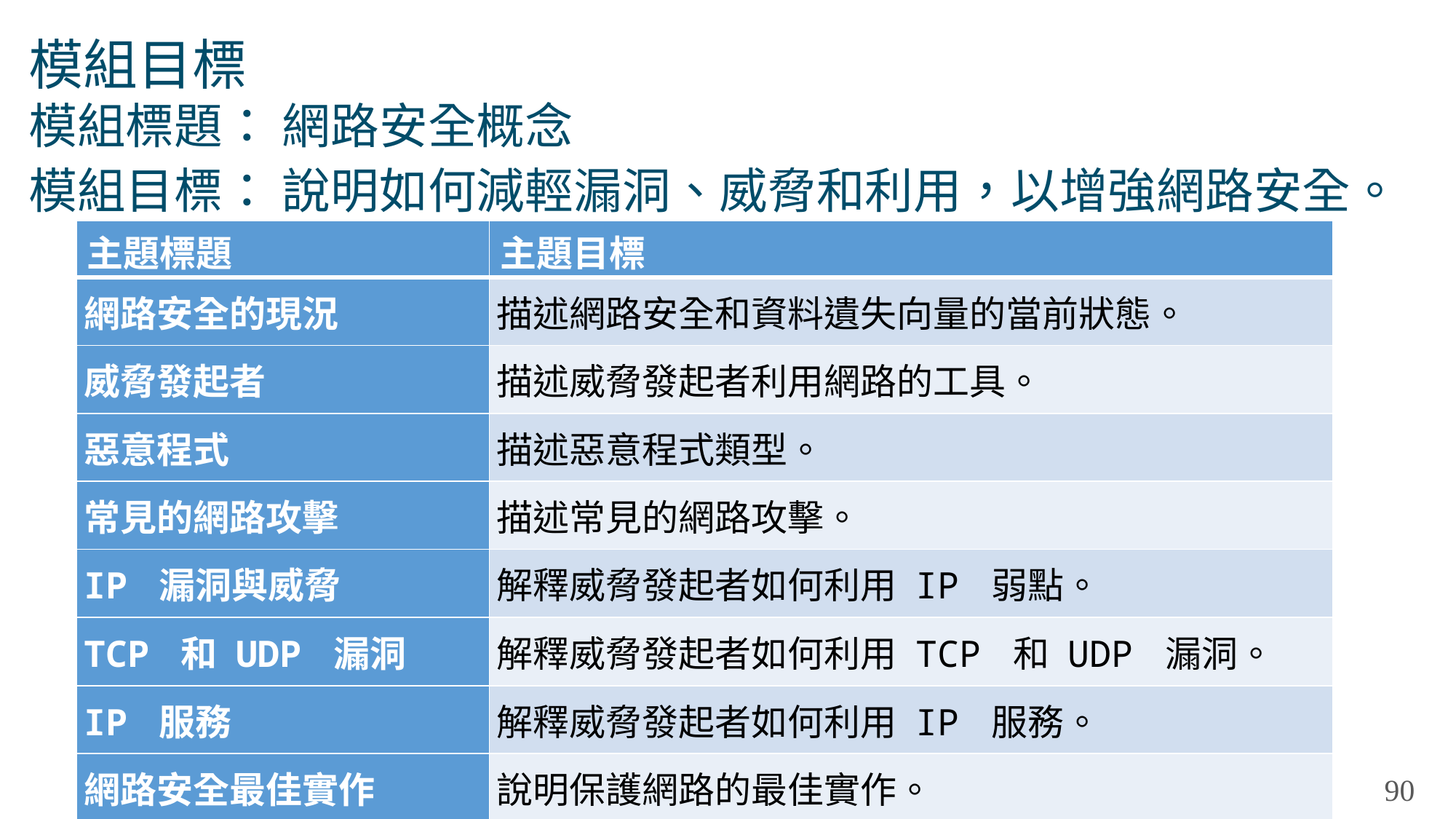

# 模組目標
模組標題： 網路安全概念
模組目標： 說明如何減輕漏洞、威脅和利用，以增強網路安全。
| 主題標題 | 主題目標 |
| --- | --- |
| 網路安全的現況 | 描述網路安全和資料遺失向量的當前狀態。 |
| 威脅發起者 | 描述威脅發起者利用網路的工具。 |
| 惡意程式 | 描述惡意程式類型。 |
| 常見的網路攻擊 | 描述常見的網路攻擊。 |
| IP 漏洞與威脅 | 解釋威脅發起者如何利用 IP 弱點。 |
| TCP 和 UDP 漏洞 | 解釋威脅發起者如何利用 TCP 和 UDP 漏洞。 |
| IP 服務 | 解釋威脅發起者如何利用 IP 服務。 |
| 網路安全最佳實作 | 說明保護網路的最佳實作。 |
| 密碼術 | 說明用來保護傳輸中資料的常見密碼編譯程序。 |
90